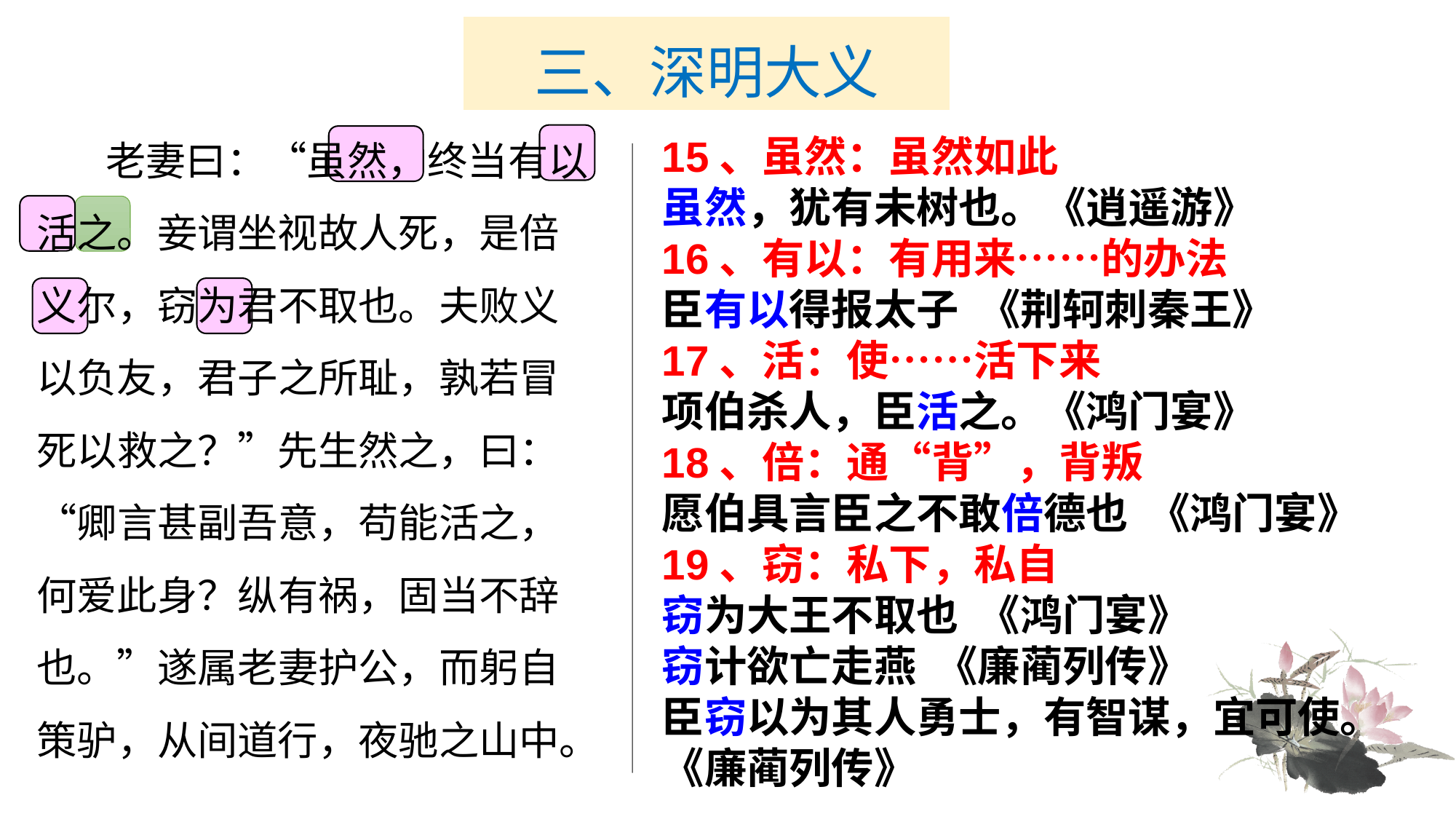

# 三、深明大义
　　老妻曰：“虽然，终当有以活之。妾谓坐视故人死，是倍义尔，窃为君不取也。夫败义以负友，君子之所耻，孰若冒死以救之？”先生然之，曰：“卿言甚副吾意，苟能活之，何爱此身？纵有祸，固当不辞也。”遂属老妻护公，而躬自策驴，从间道行，夜驰之山中。
15、虽然：虽然如此
虽然，犹有未树也。《逍遥游》
16、有以：有用来……的办法
臣有以得报太子  《荆轲刺秦王》
17、活：使……活下来
项伯杀人，臣活之。《鸿门宴》
18、倍：通“背”，背叛
愿伯具言臣之不敢倍德也  《鸿门宴》
19、窃：私下，私自
窃为大王不取也  《鸿门宴》
窃计欲亡走燕  《廉蔺列传》
臣窃以为其人勇士，有智谋，宜可使。《廉蔺列传》